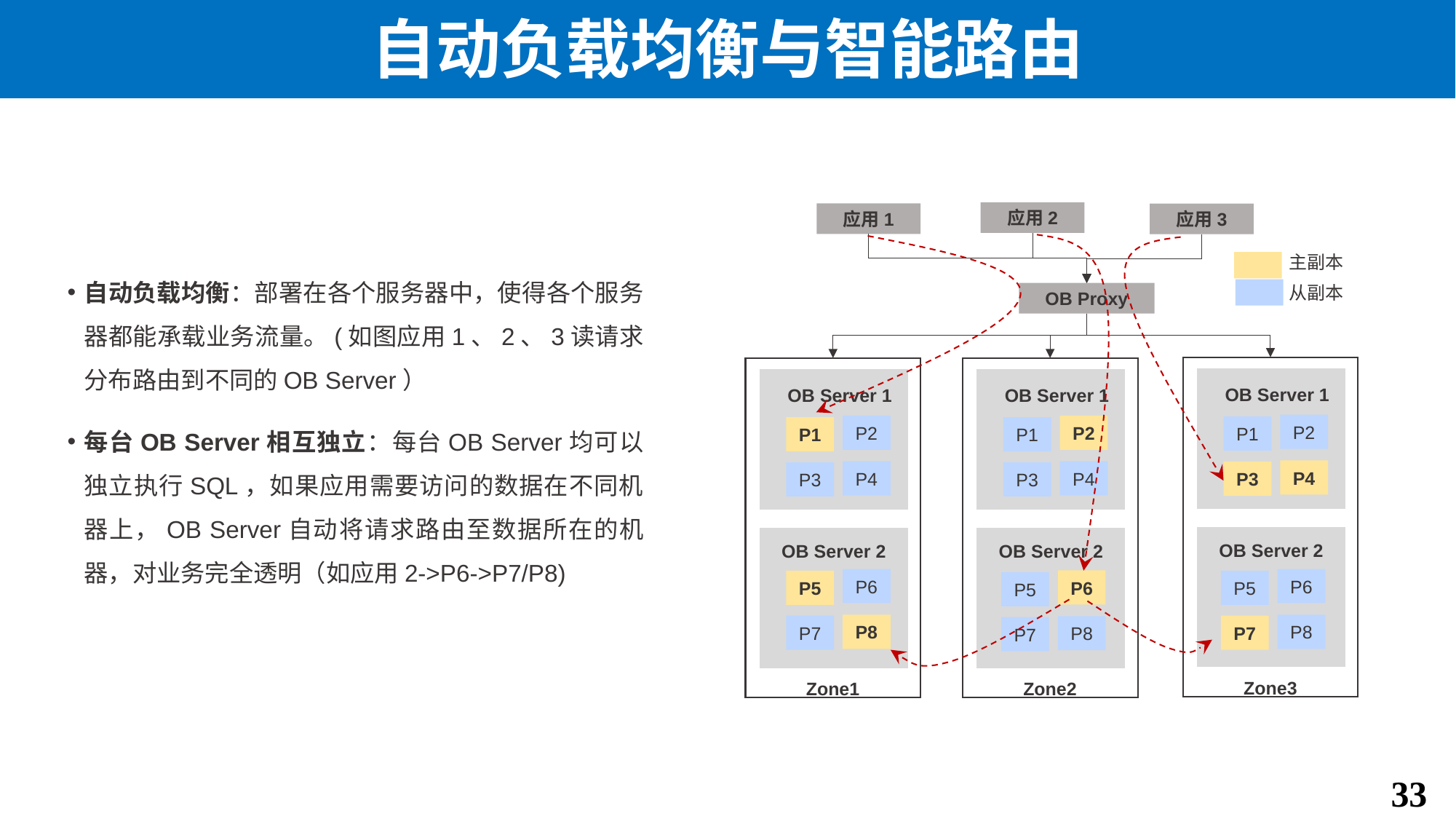

# 自动负载均衡与智能路由
应用2
应用1
应用3

主副本
从副本

自动负载均衡：部署在各个服务器中，使得各个服务器都能承载业务流量。(如图应用1、2、3读请求分布路由到不同的OB Server）
每台OB Server相互独立：每台OB Server均可以独立执行SQL，如果应用需要访问的数据在不同机器上，OB Server自动将请求路由至数据所在的机器，对业务完全透明（如应用2->P6->P7/P8)

OB Proxy

OB Server 1

OB Server 1

OB Server 1
P2
P2
P2
P1
P1
P1
P4
P4
P4
P3
P3
P3
OB Server 2
OB Server 2
OB Server 2

P6
P6
P6
P5
P5
P5

P8
P8
P7
P7
P8
P7
Zone3
Zone1
Zone2